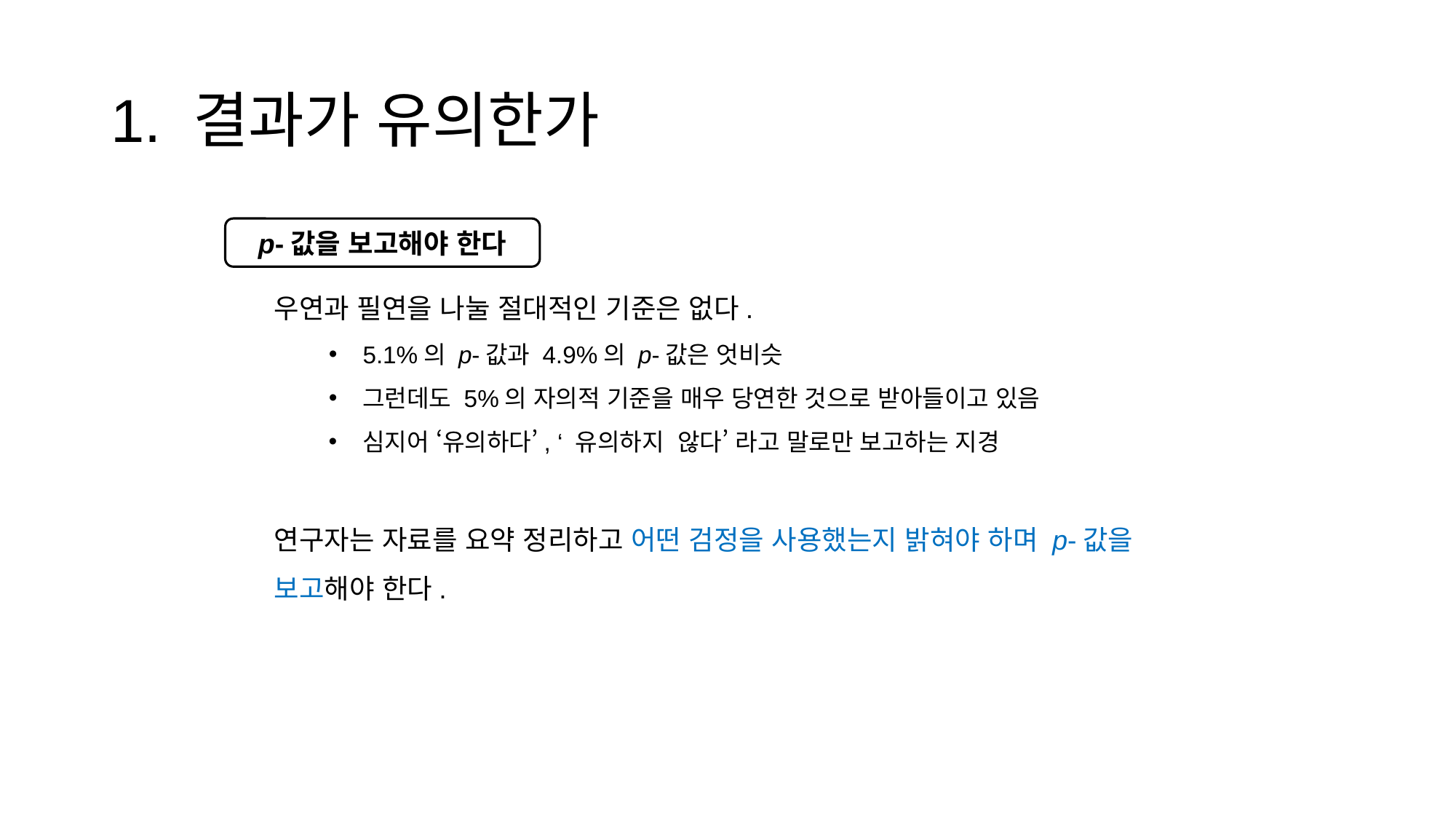

# 1. 결과가 유의한가
p-값을 보고해야 한다
우연과 필연을 나눌 절대적인 기준은 없다.
5.1%의 p-값과 4.9%의 p-값은 엇비슷
그런데도 5%의 자의적 기준을 매우 당연한 것으로 받아들이고 있음
심지어 ‘유의하다’, ‘ 유의하지  않다’ 라고 말로만 보고하는 지경

연구자는 자료를 요약 정리하고 어떤 검정을 사용했는지 밝혀야 하며 p-값을 보고해야 한다.